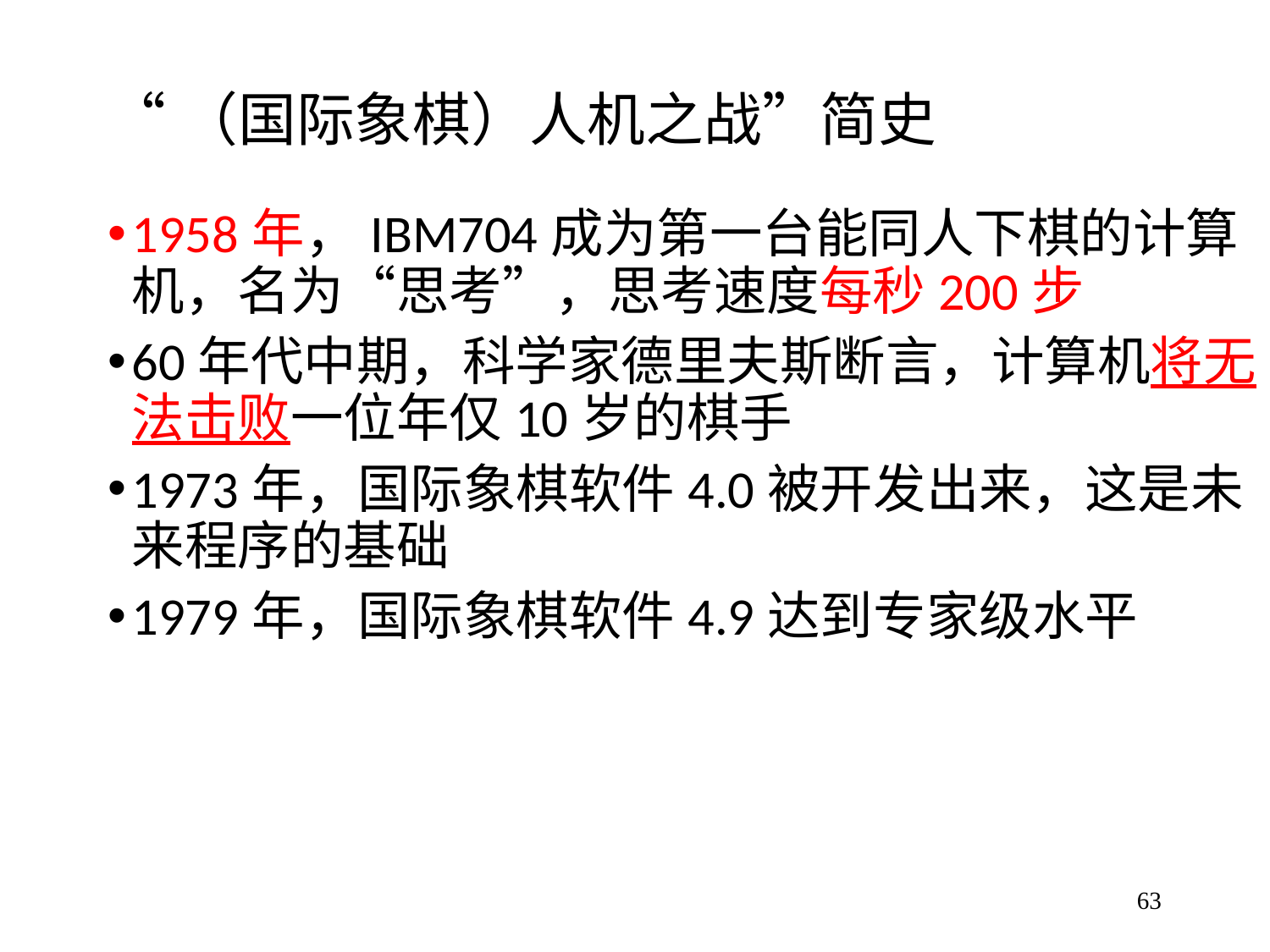

# “（国际象棋）人机之战”简史
1958年，IBM704成为第一台能同人下棋的计算机，名为“思考”，思考速度每秒200步
60年代中期，科学家德里夫斯断言，计算机将无法击败一位年仅10岁的棋手
1973年，国际象棋软件4.0被开发出来，这是未来程序的基础
1979年，国际象棋软件4.9达到专家级水平
63